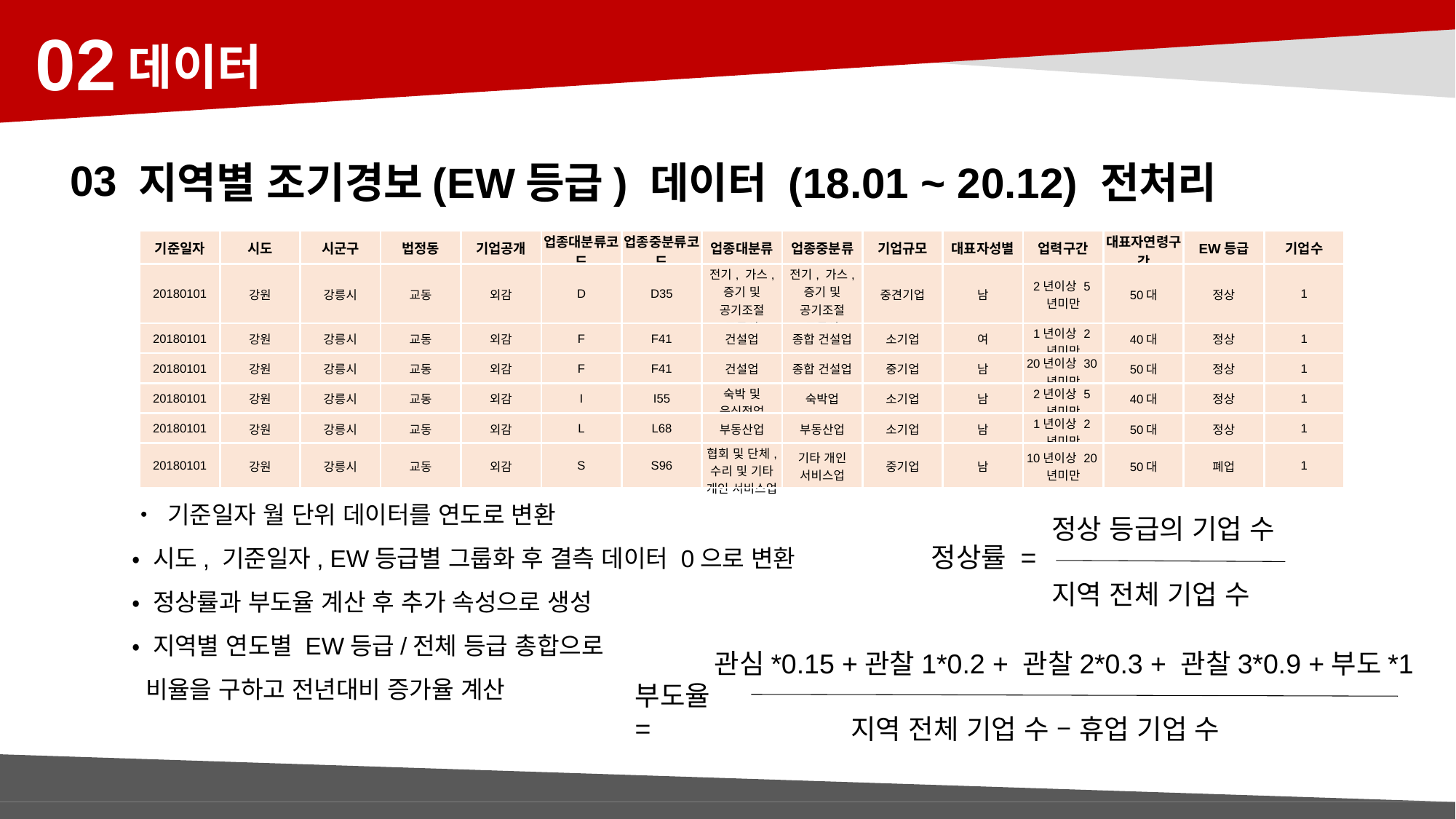

02
데이터

03
지역별 조기경보(EW등급) 데이터 (18.01 ~ 20.12) 전처리
| 기준일자 | 시도 | 시군구 | 법정동 | 기업공개 | 업종대분류코드 | 업종중분류코드 | 업종대분류 | 업종중분류 | 기업규모 | 대표자성별 | 업력구간 | 대표자연령구간 | EW등급 | 기업수 |
| --- | --- | --- | --- | --- | --- | --- | --- | --- | --- | --- | --- | --- | --- | --- |
| 20180101 | 강원 | 강릉시 | 교동 | 외감 | D | D35 | 전기, 가스, 증기 및 공기조절 공급업 | 전기, 가스, 증기 및 공기조절 공급업 | 중견기업 | 남 | 2년이상 5년미만 | 50대 | 정상 | 1 |
| 20180101 | 강원 | 강릉시 | 교동 | 외감 | F | F41 | 건설업 | 종합 건설업 | 소기업 | 여 | 1년이상 2년미만 | 40대 | 정상 | 1 |
| 20180101 | 강원 | 강릉시 | 교동 | 외감 | F | F41 | 건설업 | 종합 건설업 | 중기업 | 남 | 20년이상 30년미만 | 50대 | 정상 | 1 |
| 20180101 | 강원 | 강릉시 | 교동 | 외감 | I | I55 | 숙박 및 음식점업 | 숙박업 | 소기업 | 남 | 2년이상 5년미만 | 40대 | 정상 | 1 |
| 20180101 | 강원 | 강릉시 | 교동 | 외감 | L | L68 | 부동산업 | 부동산업 | 소기업 | 남 | 1년이상 2년미만 | 50대 | 정상 | 1 |
| 20180101 | 강원 | 강릉시 | 교동 | 외감 | S | S96 | 협회 및 단체, 수리 및 기타 개인 서비스업 | 기타 개인 서비스업 | 중기업 | 남 | 10년이상 20년미만 | 50대 | 폐업 | 1 |
• 기준일자 월 단위 데이터를 연도로 변환
• 시도, 기준일자, EW등급별 그룹화 후 결측 데이터 0으로 변환
• 정상률과 부도율 계산 후 추가 속성으로 생성
• 지역별 연도별 EW등급/전체 등급 총합으로
  비율을 구하고 전년대비 증가율 계산

정상률 =
정상 등급의 기업 수

지역 전체 기업 수

부도율 =
관심*0.15 +관찰1*0.2 + 관찰2*0.3 + 관찰3*0.9 +부도*1

                 지역 전체 기업 수 – 휴업 기업 수